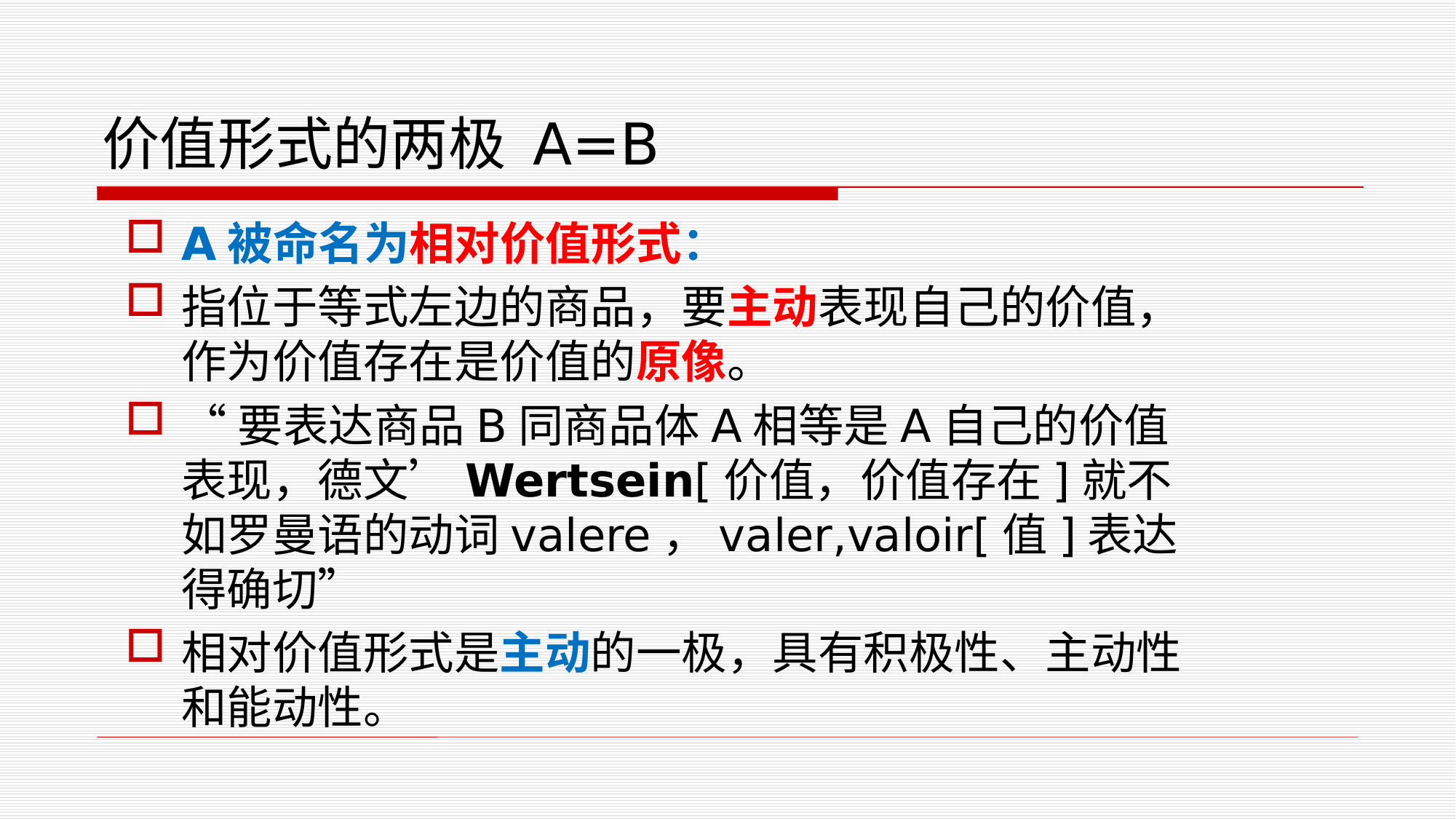

# 价值形式的两极 A=B
A被命名为相对价值形式：
指位于等式左边的商品，要主动表现自己的价值，作为价值存在是价值的原像。
“要表达商品B同商品体A相等是A自己的价值表现，德文’Wertsein[价值，价值存在]就不如罗曼语的动词valere，valer,valoir[值]表达得确切”
相对价值形式是主动的一极，具有积极性、主动性和能动性。